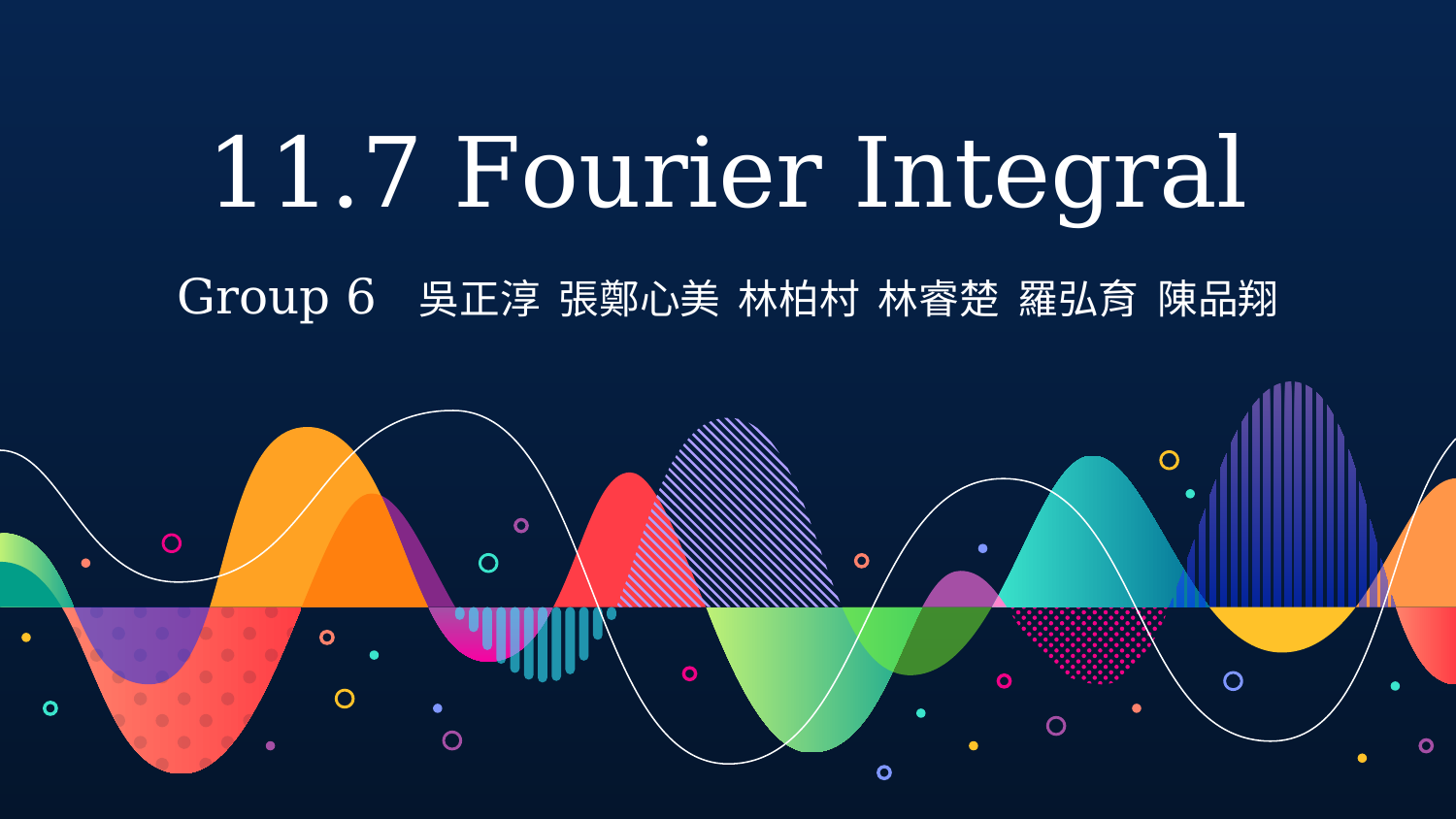

# 11.7 Fourier Integral Group 6  吳正淳  張鄭心美  林柏村  林睿楚  羅弘育  陳品翔